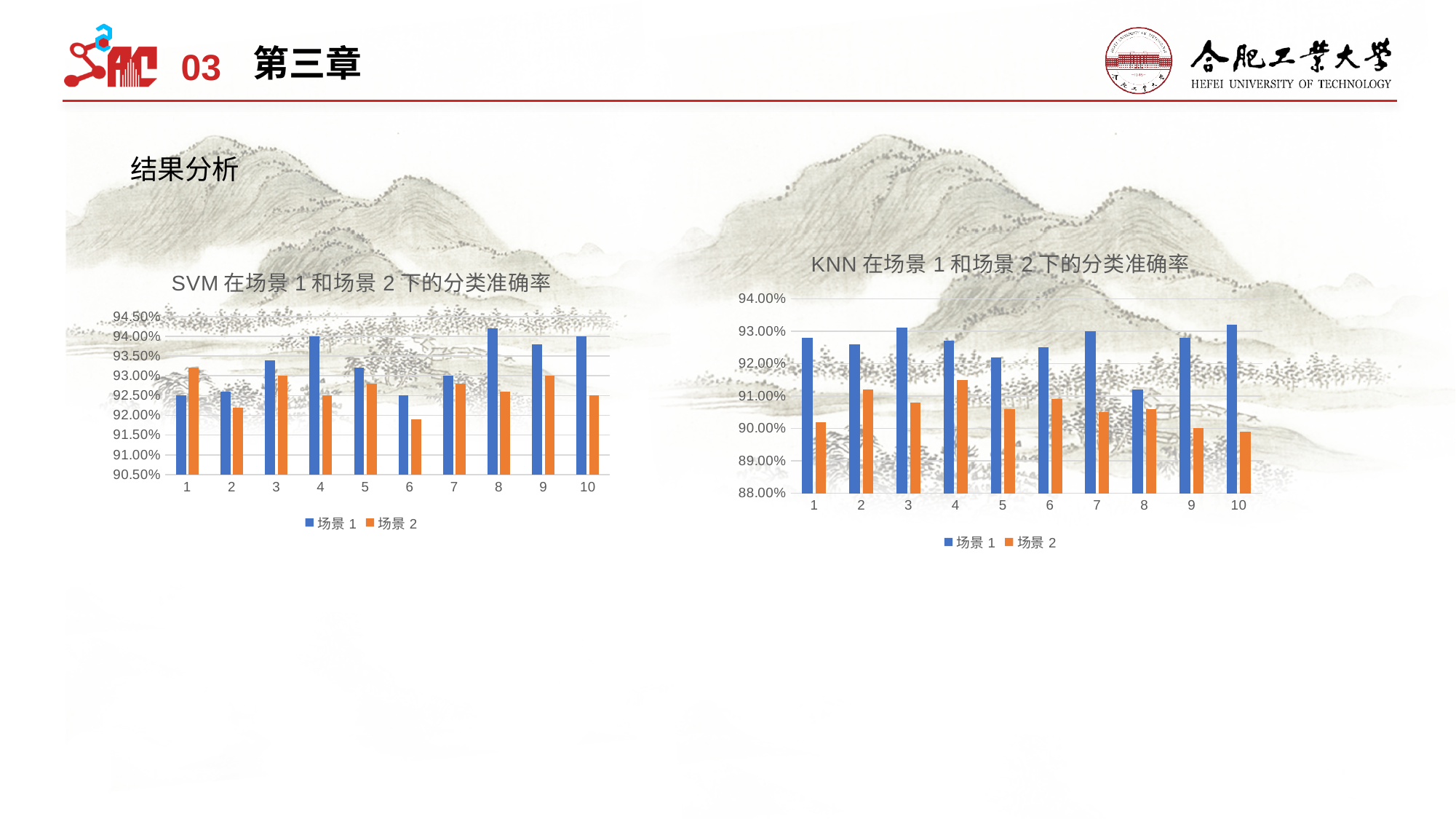

03
第三章
结果分析

### Chart: KNN在场景1和场景2下的分类准确率

| Category | 场景1 | 场景2 |
|---|---|---|
| 1 | 0.928 | 0.902 |
| 2 | 0.926 | 0.912 |
| 3 | 0.931 | 0.908 |
| 4 | 0.927 | 0.915 |
| 5 | 0.922 | 0.906 |
| 6 | 0.925 | 0.909 |
| 7 | 0.93 | 0.905 |
| 8 | 0.912 | 0.906 |
| 9 | 0.928 | 0.9 |
| 10 | 0.932 | 0.899 |

### Chart: SVM在场景1和场景2下的分类准确率

| Category | 场景1 | 场景2 |
|---|---|---|
| 1 | 0.925 | 0.932 |
| 2 | 0.926 | 0.922 |
| 3 | 0.934 | 0.93 |
| 4 | 0.94 | 0.925 |
| 5 | 0.932 | 0.928 |
| 6 | 0.925 | 0.919 |
| 7 | 0.93 | 0.928 |
| 8 | 0.942 | 0.926 |
| 9 | 0.938 | 0.93 |
| 10 | 0.94 | 0.925 |